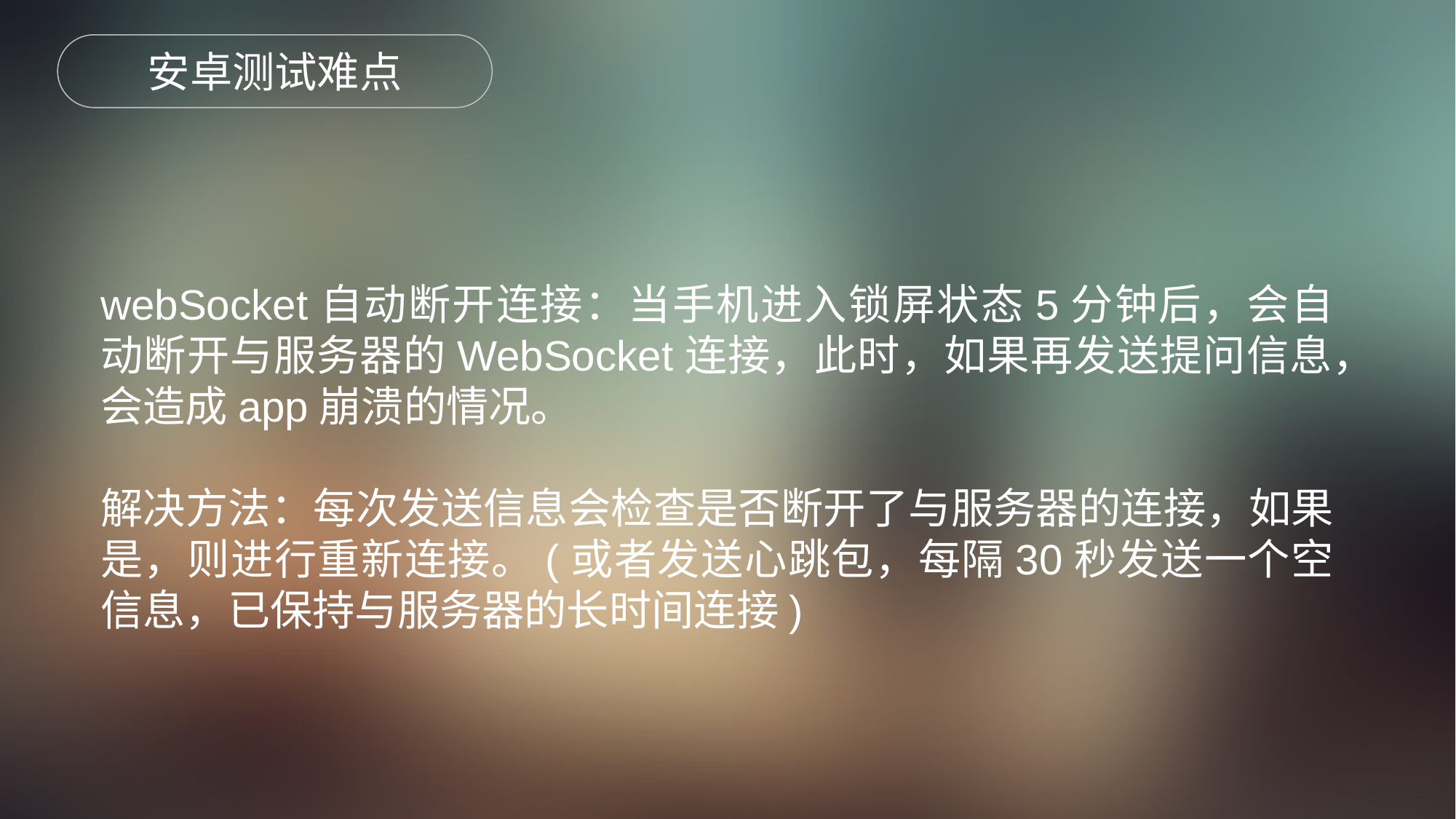

安卓测试难点
webSocket自动断开连接：当手机进入锁屏状态5分钟后，会自动断开与服务器的WebSocket连接，此时，如果再发送提问信息，会造成app崩溃的情况。

解决方法：每次发送信息会检查是否断开了与服务器的连接，如果是，则进行重新连接。(或者发送心跳包，每隔30秒发送一个空信息，已保持与服务器的长时间连接)